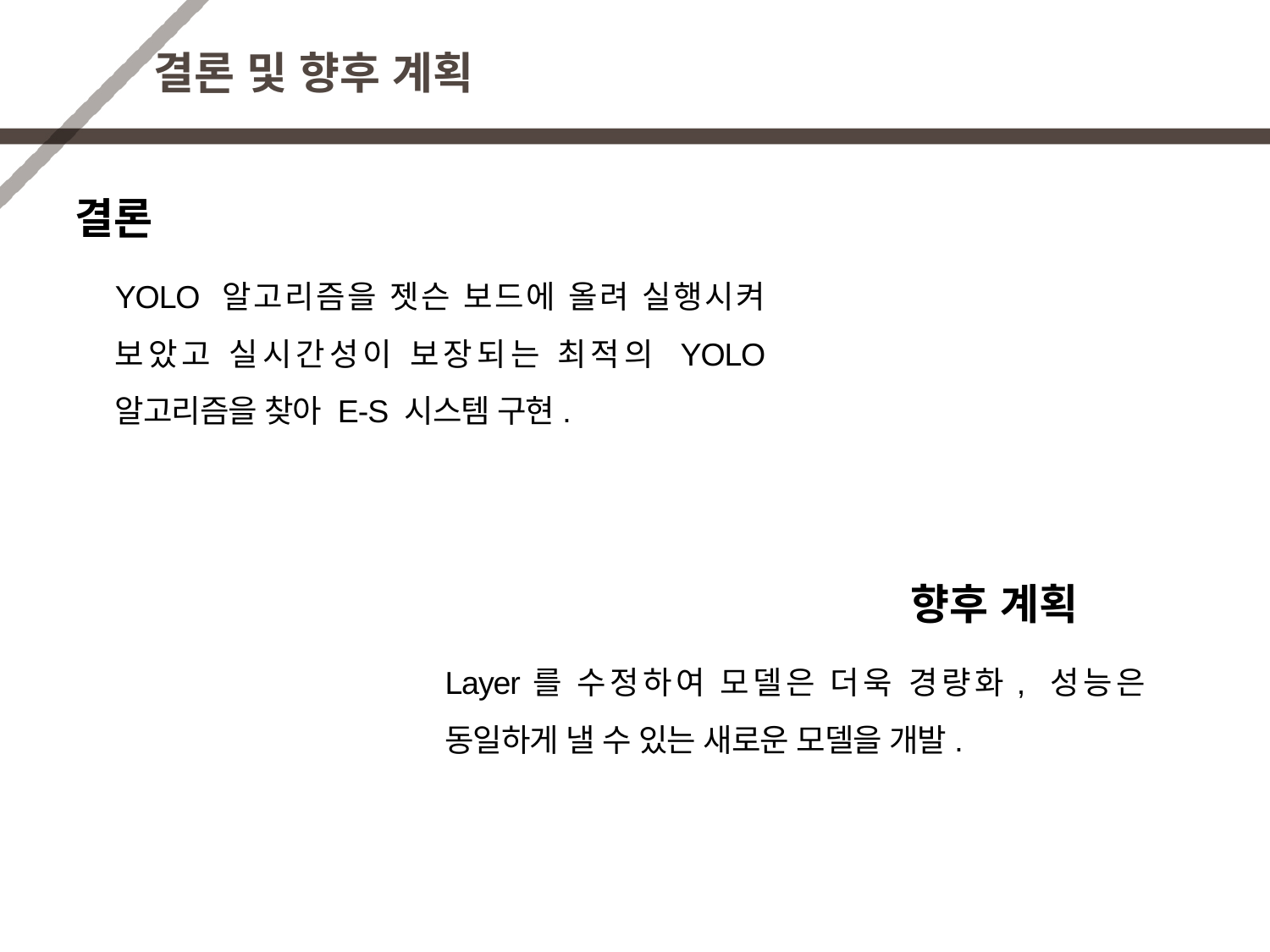

# 결론 및 향후 계획

결론
YOLO 알고리즘을 젯슨 보드에 올려 실행시켜 보았고 실시간성이 보장되는 최적의 YOLO 알고리즘을 찾아 E-S 시스템 구현.
향후 계획
Layer를 수정하여 모델은 더욱 경량화, 성능은 동일하게 낼 수 있는 새로운 모델을 개발.